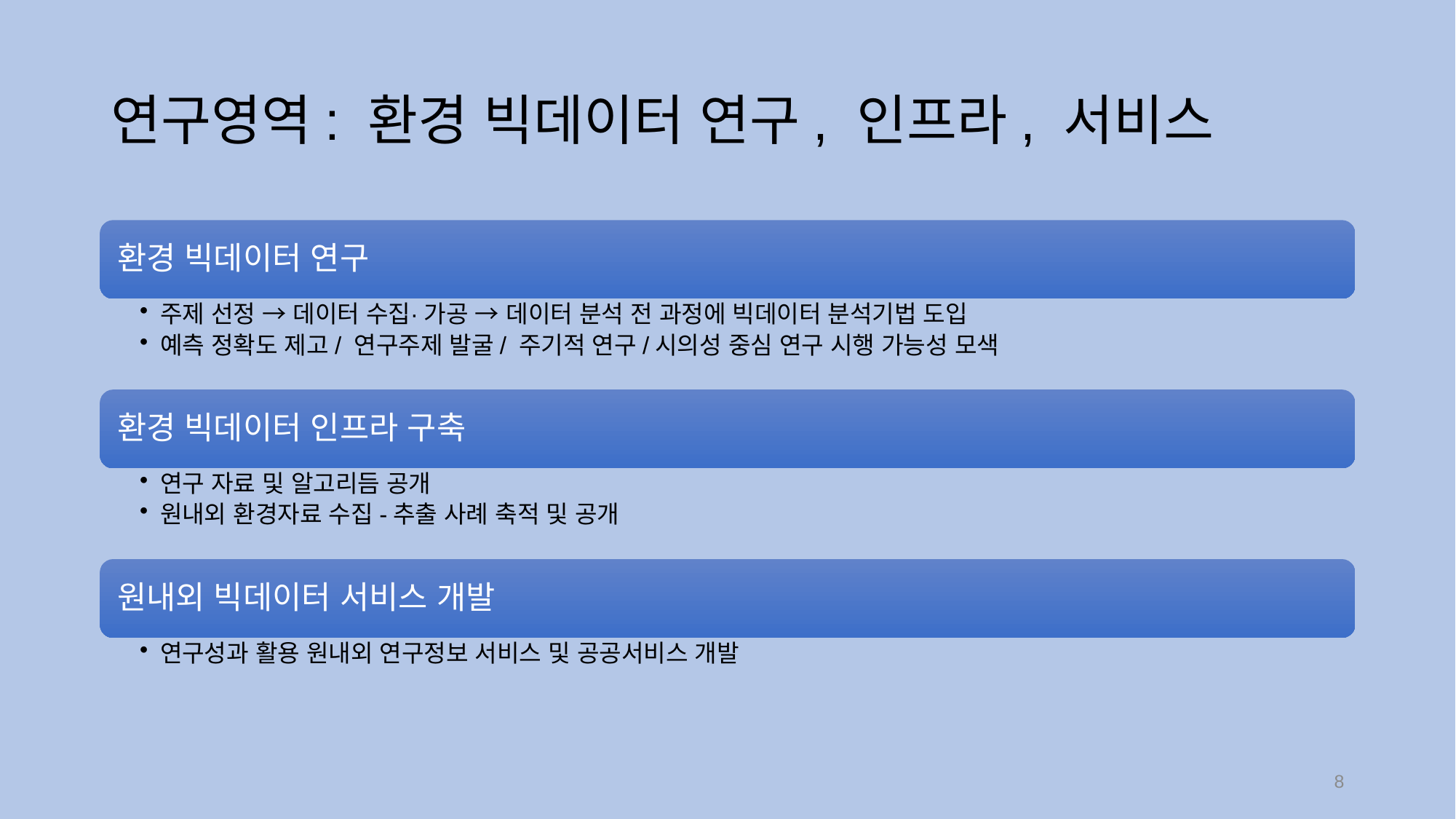

# 연구영역: 환경 빅데이터 연구, 인프라, 서비스
환경 빅데이터 연구
주제 선정 → 데이터 수집∙ 가공 → 데이터 분석 전 과정에 빅데이터 분석기법 도입
예측 정확도 제고/ 연구주제 발굴/ 주기적 연구/시의성 중심 연구 시행 가능성 모색
환경 빅데이터 인프라 구축
연구 자료 및 알고리듬 공개
원내외 환경자료 수집-추출 사례 축적 및 공개
원내외 빅데이터 서비스 개발
연구성과 활용 원내외 연구정보 서비스 및 공공서비스 개발
8